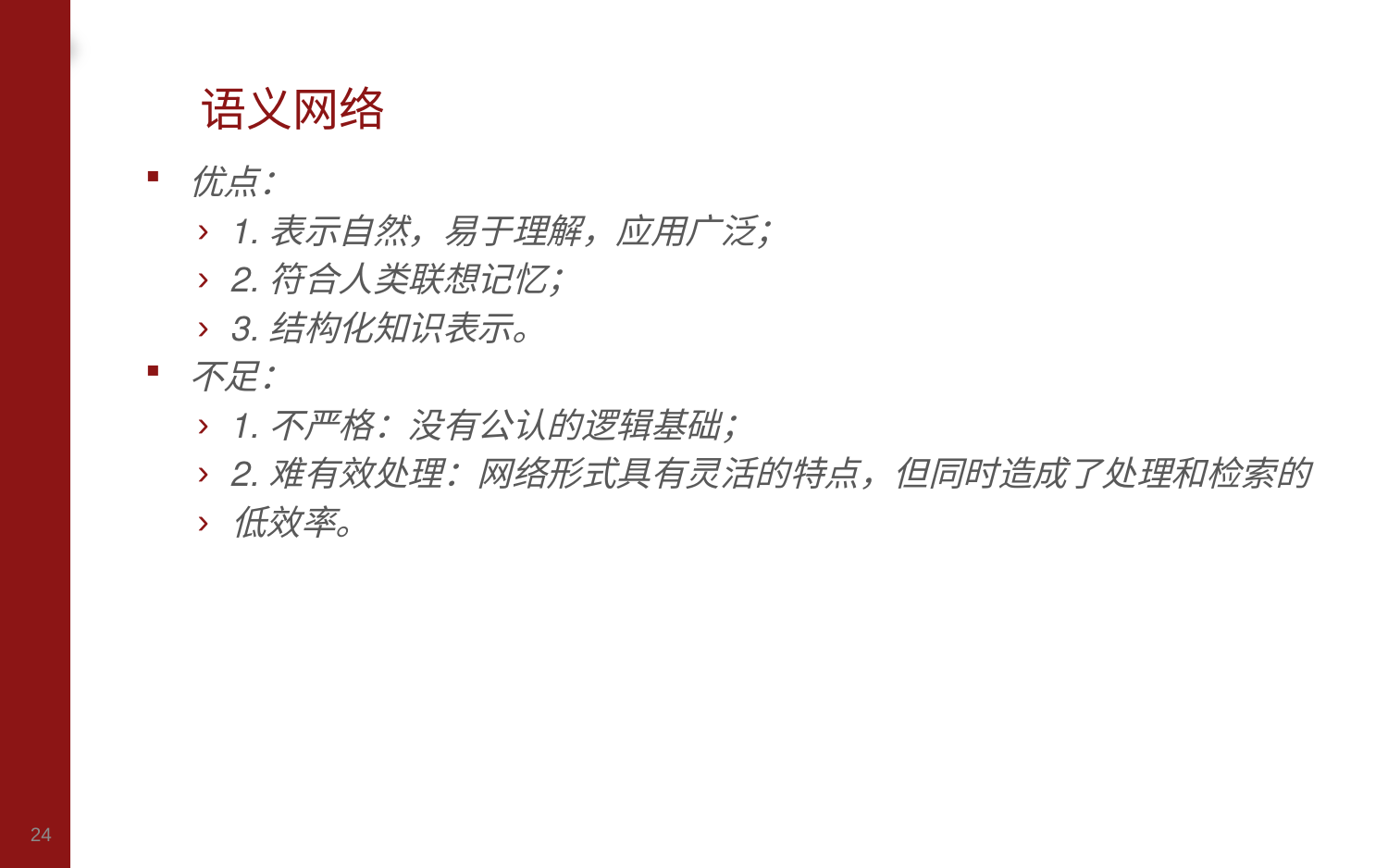

# 语义网络
优点：
1.表示自然，易于理解，应用广泛；
2.符合人类联想记忆；
3.结构化知识表示。
不足：
1.不严格：没有公认的逻辑基础；
2.难有效处理：网络形式具有灵活的特点，但同时造成了处理和检索的
低效率。

24